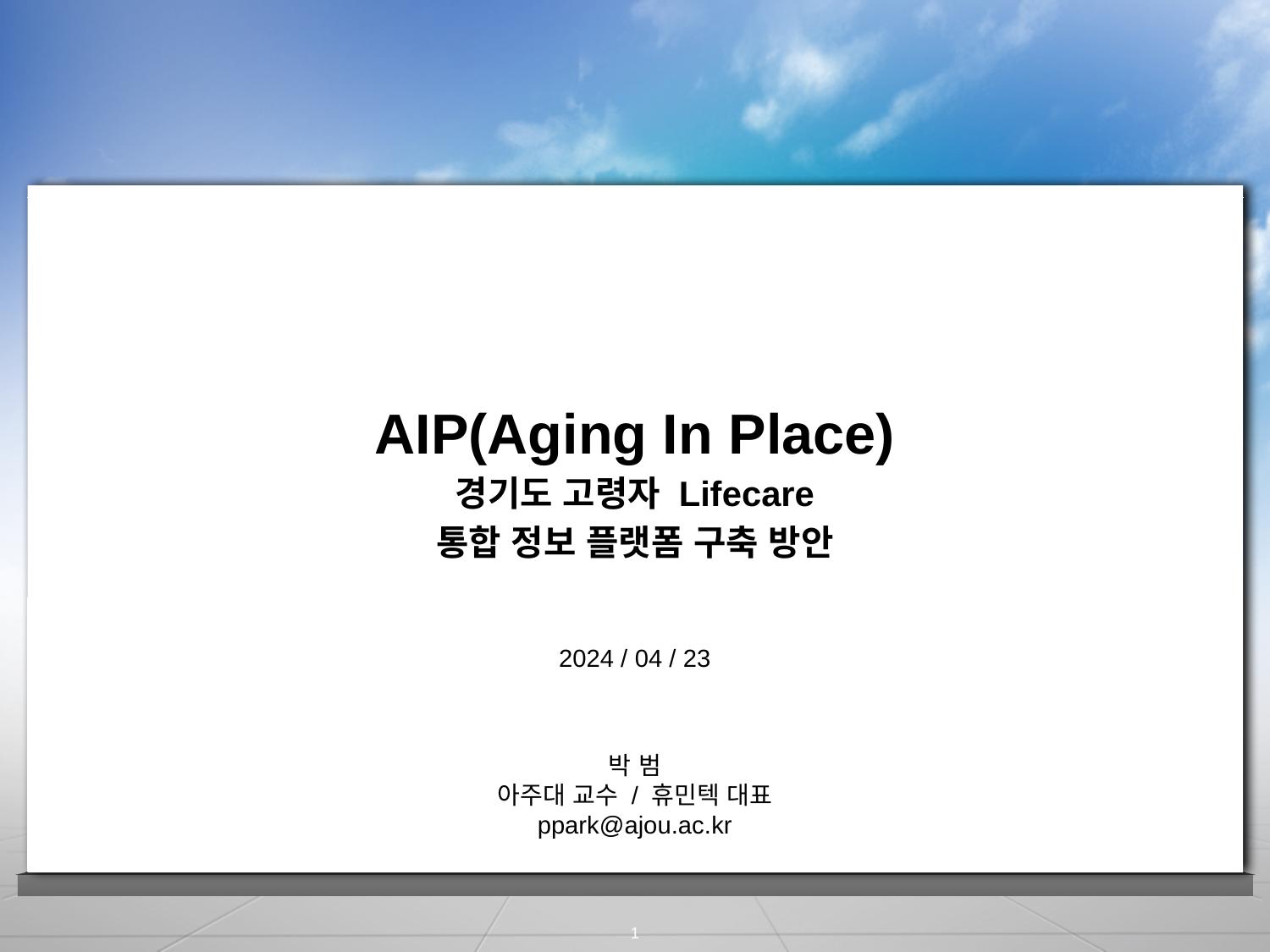

AIP(Aging In Place)
경기도 고령자 Lifecare
통합 정보 플랫폼 구축 방안
2024 / 04 / 23
박 범
아주대 교수 / 휴민텍 대표
ppark@ajou.ac.kr